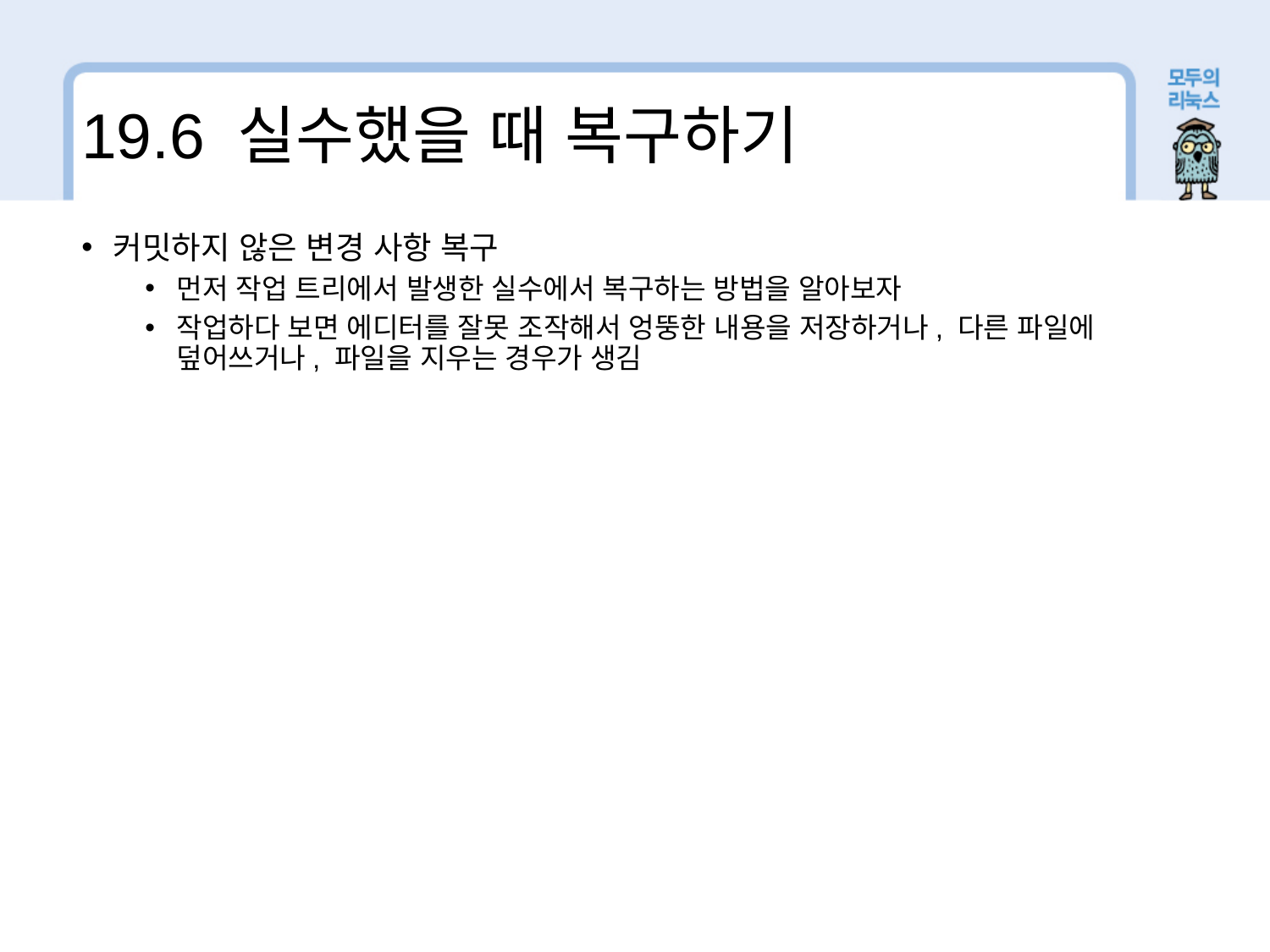

19.6 실수했을 때 복구하기
커밋하지 않은 변경 사항 복구
먼저 작업 트리에서 발생한 실수에서 복구하는 방법을 알아보자
작업하다 보면 에디터를 잘못 조작해서 엉뚱한 내용을 저장하거나, 다른 파일에 덮어쓰거나, 파일을 지우는 경우가 생김